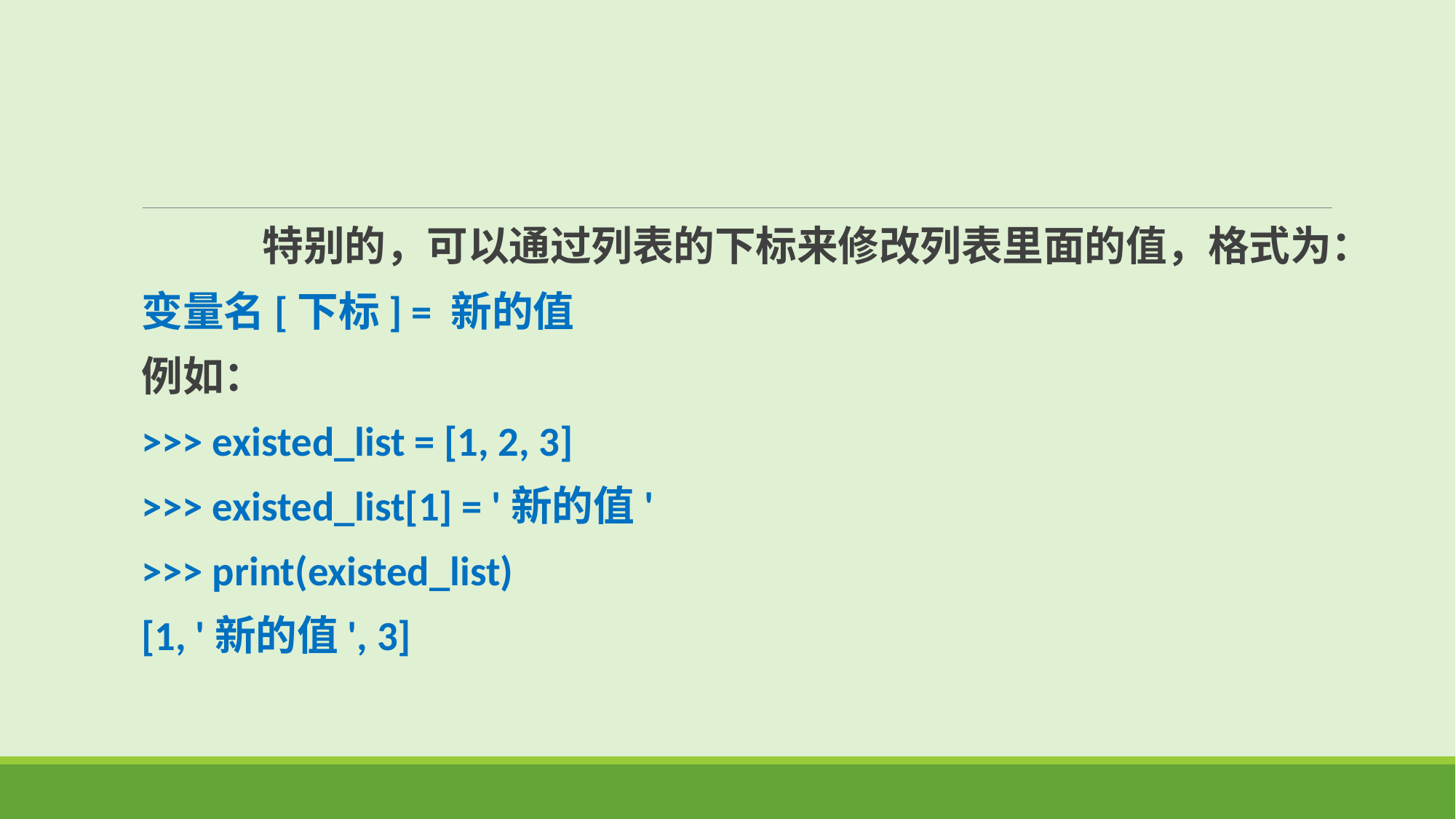

特别的，可以通过列表的下标来修改列表里面的值，格式为：
变量名[下标] = 新的值
例如：
>>> existed_list = [1, 2, 3]
>>> existed_list[1] = '新的值'
>>> print(existed_list)
[1, '新的值', 3]